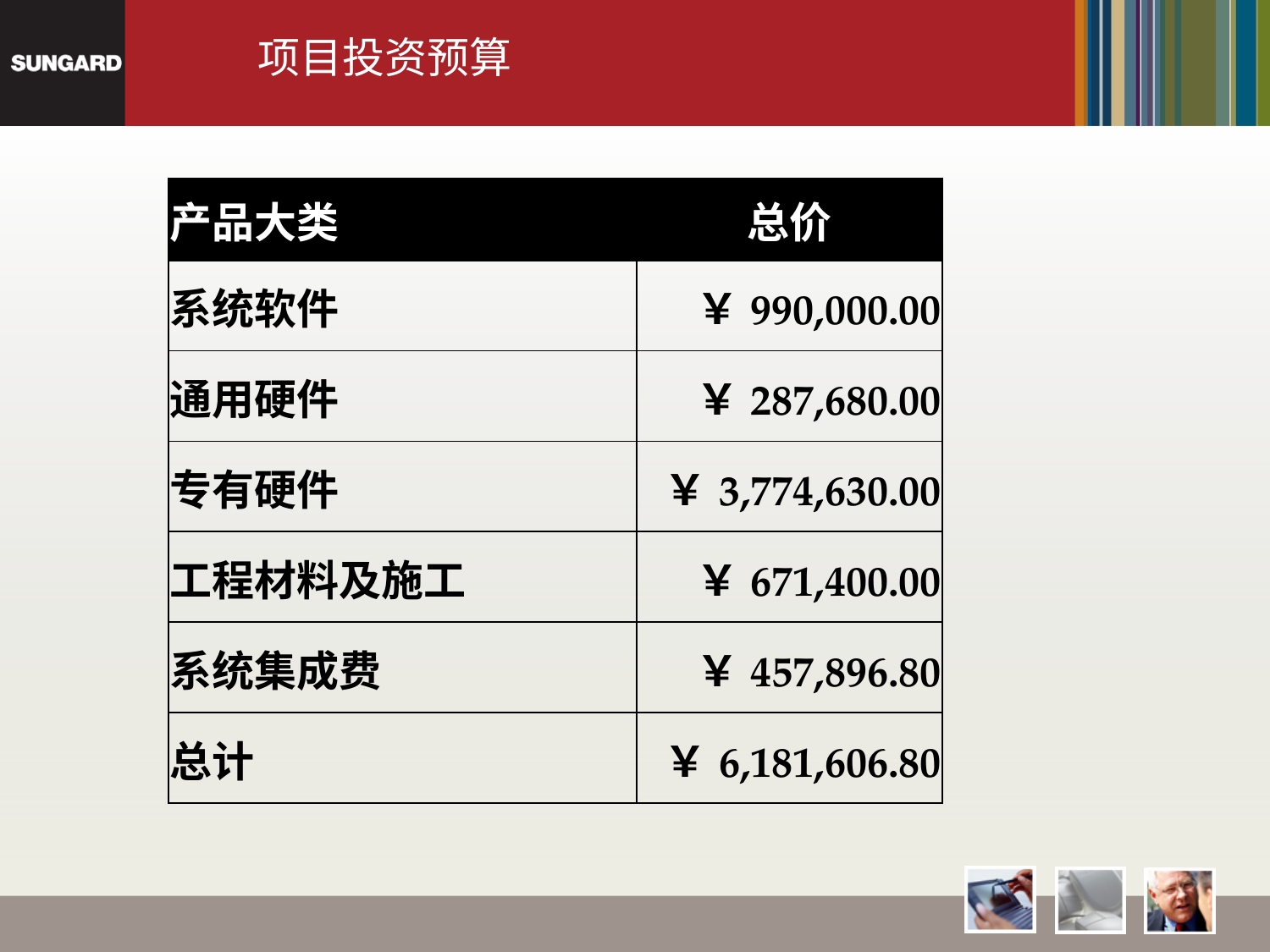

项目投资预算
| 产品大类 | 总价 |
| --- | --- |
| 系统软件 | ￥990,000.00 |
| 通用硬件 | ￥287,680.00 |
| 专有硬件 | ￥3,774,630.00 |
| 工程材料及施工 | ￥671,400.00 |
| 系统集成费 | ￥457,896.80 |
| 总计 | ￥6,181,606.80 |